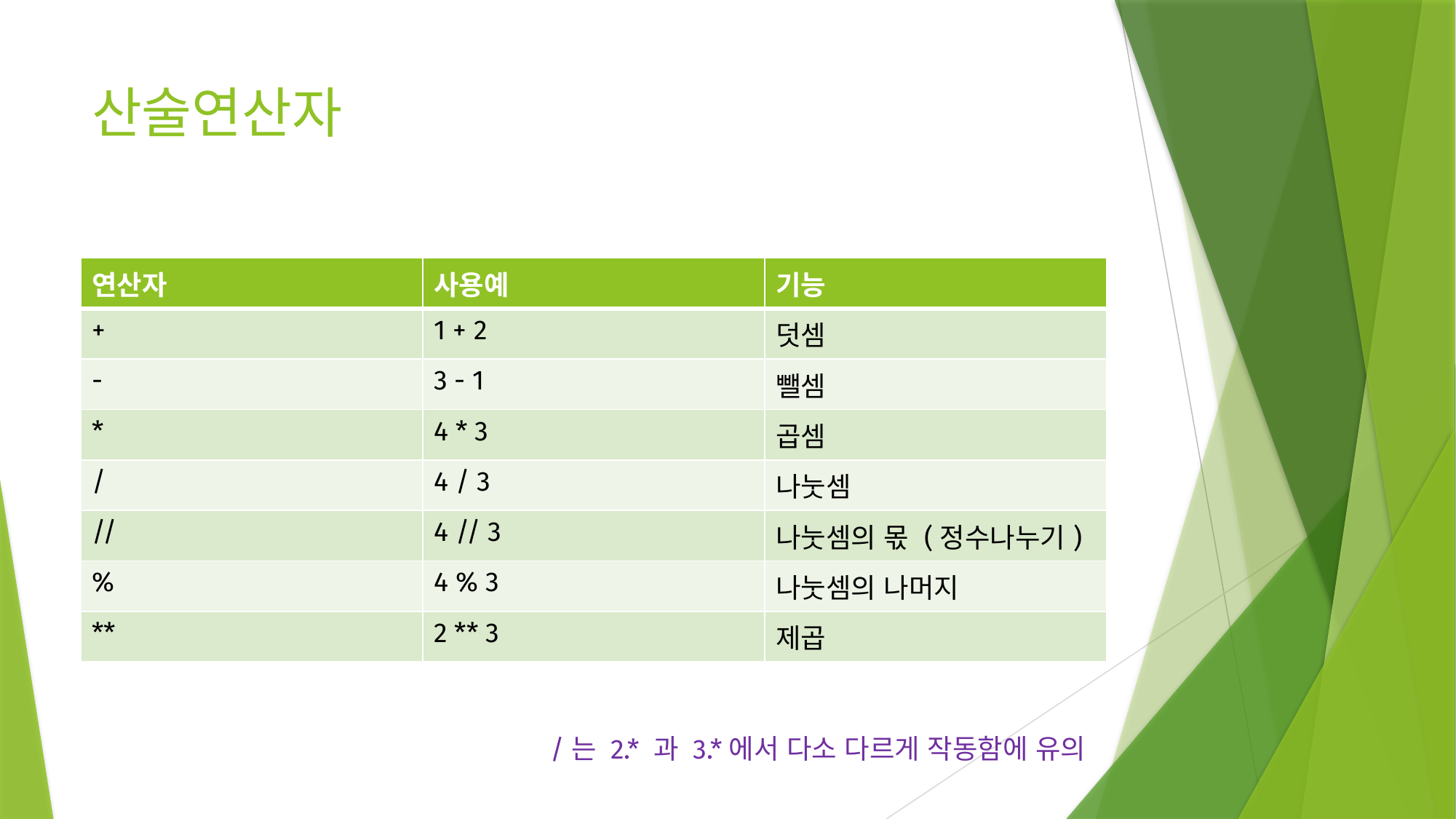

# 산술연산자
| 연산자 | 사용예 | 기능 |
| --- | --- | --- |
| + | 1 + 2 | 덧셈 |
| - | 3 - 1 | 뺄셈 |
| \* | 4 \* 3 | 곱셈 |
| / | 4 / 3 | 나눗셈 |
| // | 4 // 3 | 나눗셈의 몫 (정수나누기) |
| % | 4 % 3 | 나눗셈의 나머지 |
| \*\* | 2 \*\* 3 | 제곱 |
/는 2.* 과 3.*에서 다소 다르게 작동함에 유의